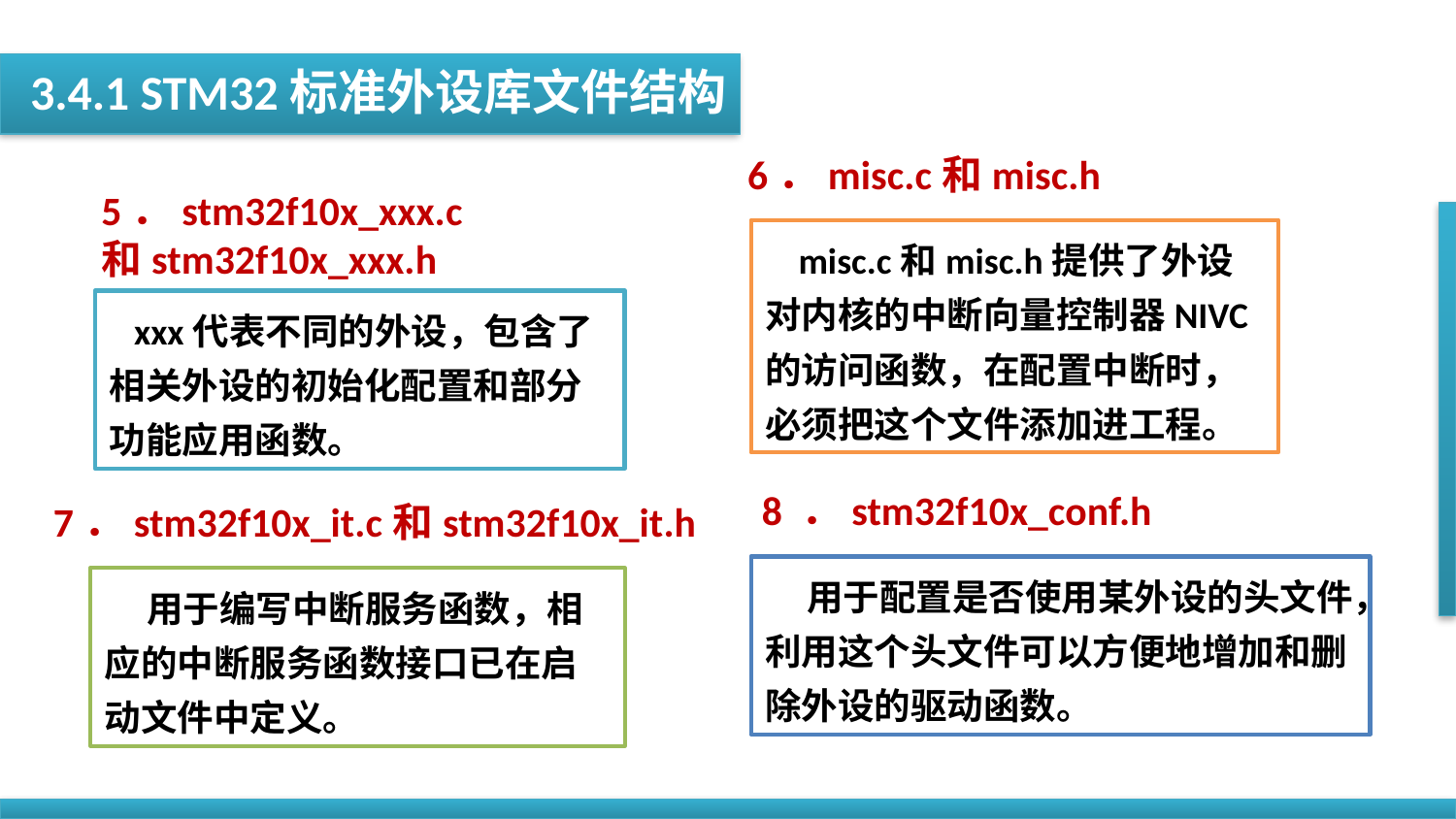

3.4.1 STM32标准外设库文件结构

6．misc.c和misc.h
5．stm32f10x_xxx.c
和stm32f10x_xxx.h
    misc.c和misc.h提供了外设对内核的中断向量控制器NIVC的访问函数，在配置中断时，必须把这个文件添加进工程。
   xxx代表不同的外设，包含了相关外设的初始化配置和部分功能应用函数。
8 ．stm32f10x_conf.h
7．stm32f10x_it.c和stm32f10x_it.h
    用于配置是否使用某外设的头文件，利用这个头文件可以方便地增加和删除外设的驱动函数。
    用于编写中断服务函数，相应的中断服务函数接口已在启动文件中定义。